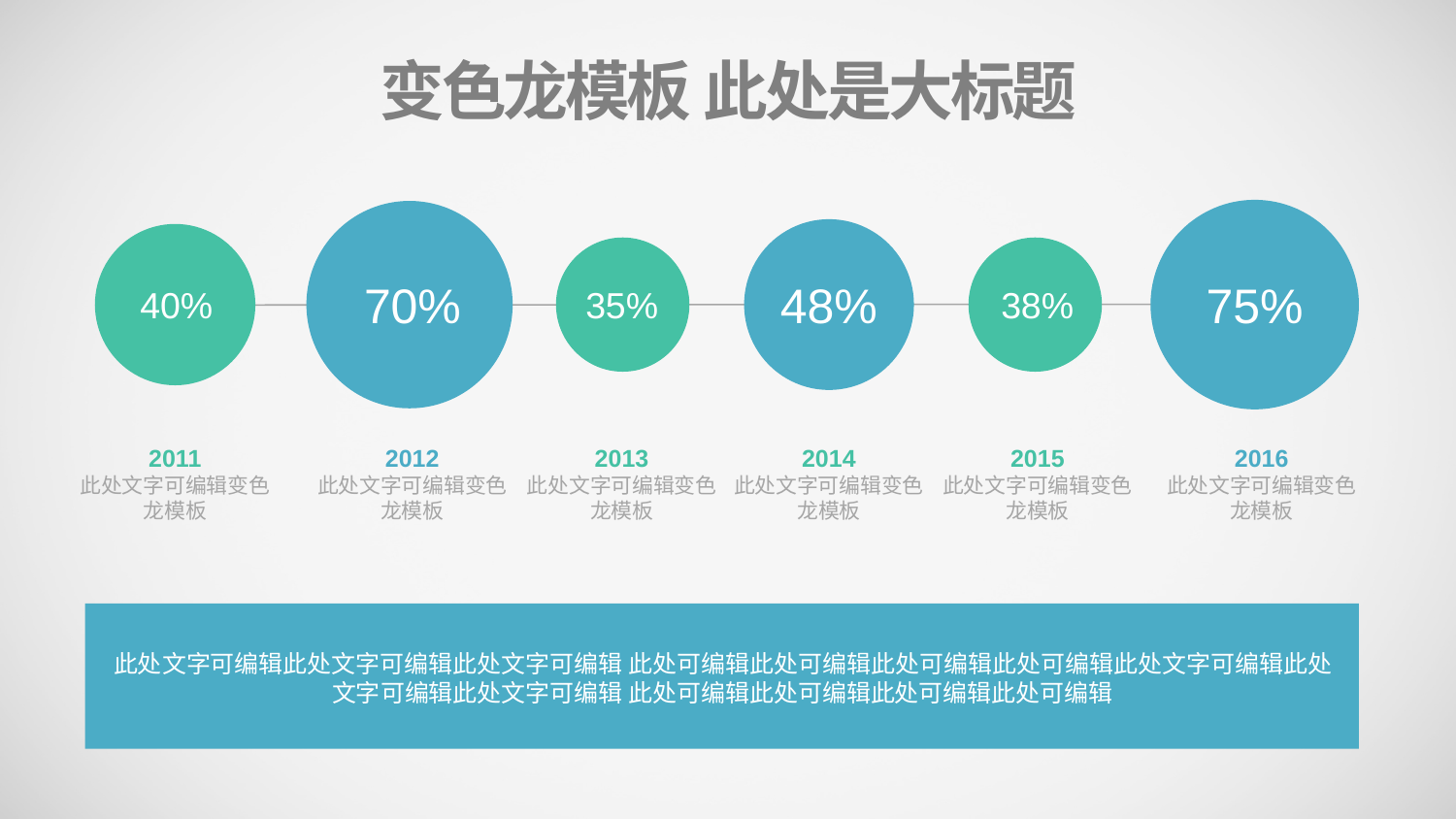

变色龙模板 此处是大标题

70%
48%
75%
40%
35%
38%
2011
此处文字可编辑变色龙模板
2012
此处文字可编辑变色龙模板
2013
此处文字可编辑变色龙模板
2014
此处文字可编辑变色龙模板
2015
此处文字可编辑变色龙模板
2016
此处文字可编辑变色龙模板

此处文字可编辑此处文字可编辑此处文字可编辑 此处可编辑此处可编辑此处可编辑此处可编辑此处文字可编辑此处文字可编辑此处文字可编辑 此处可编辑此处可编辑此处可编辑此处可编辑